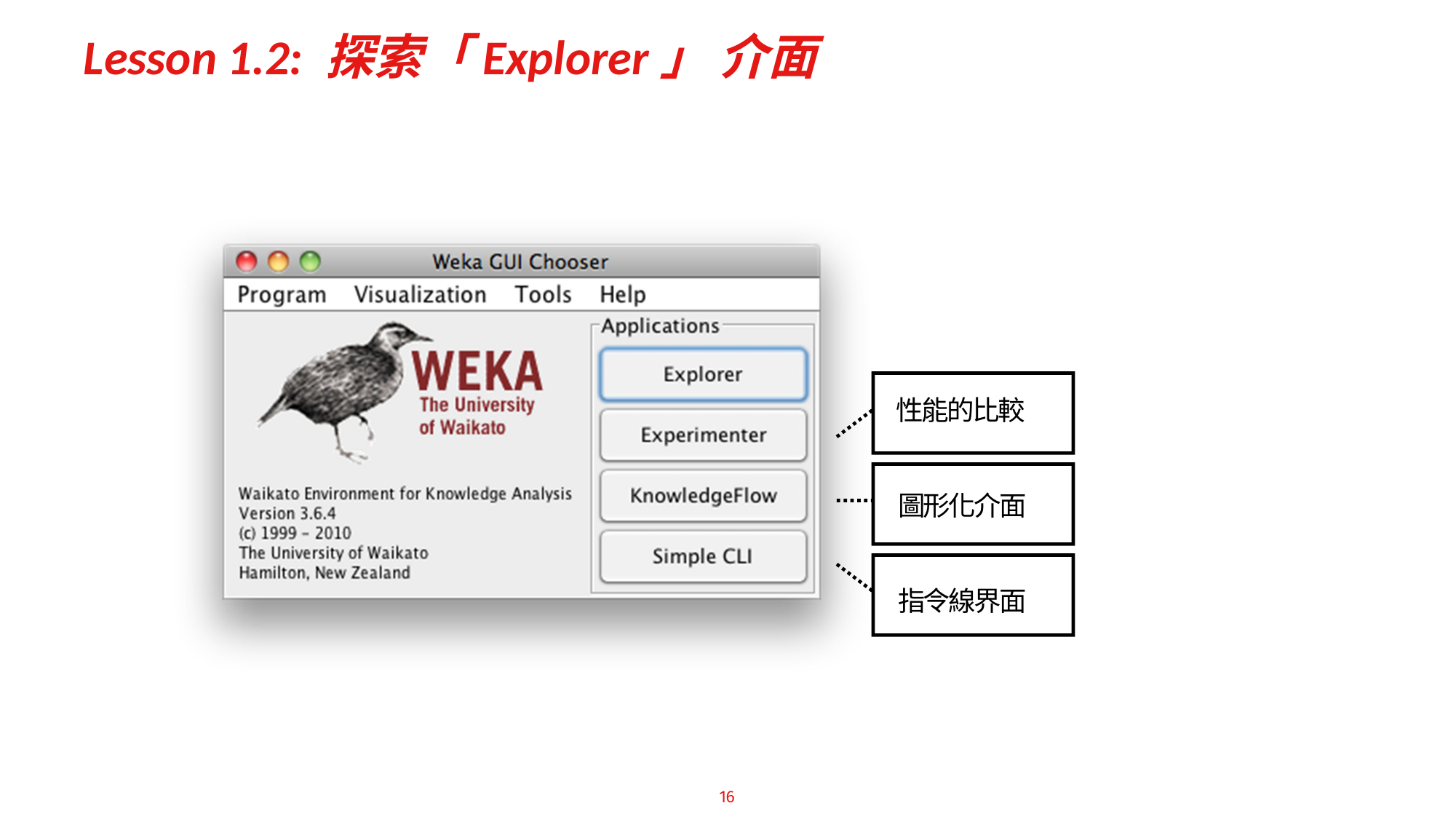

# Lesson 1.2: 探索「Explorer」 介面

性能的比較

圖形化介面
指令線界面
16